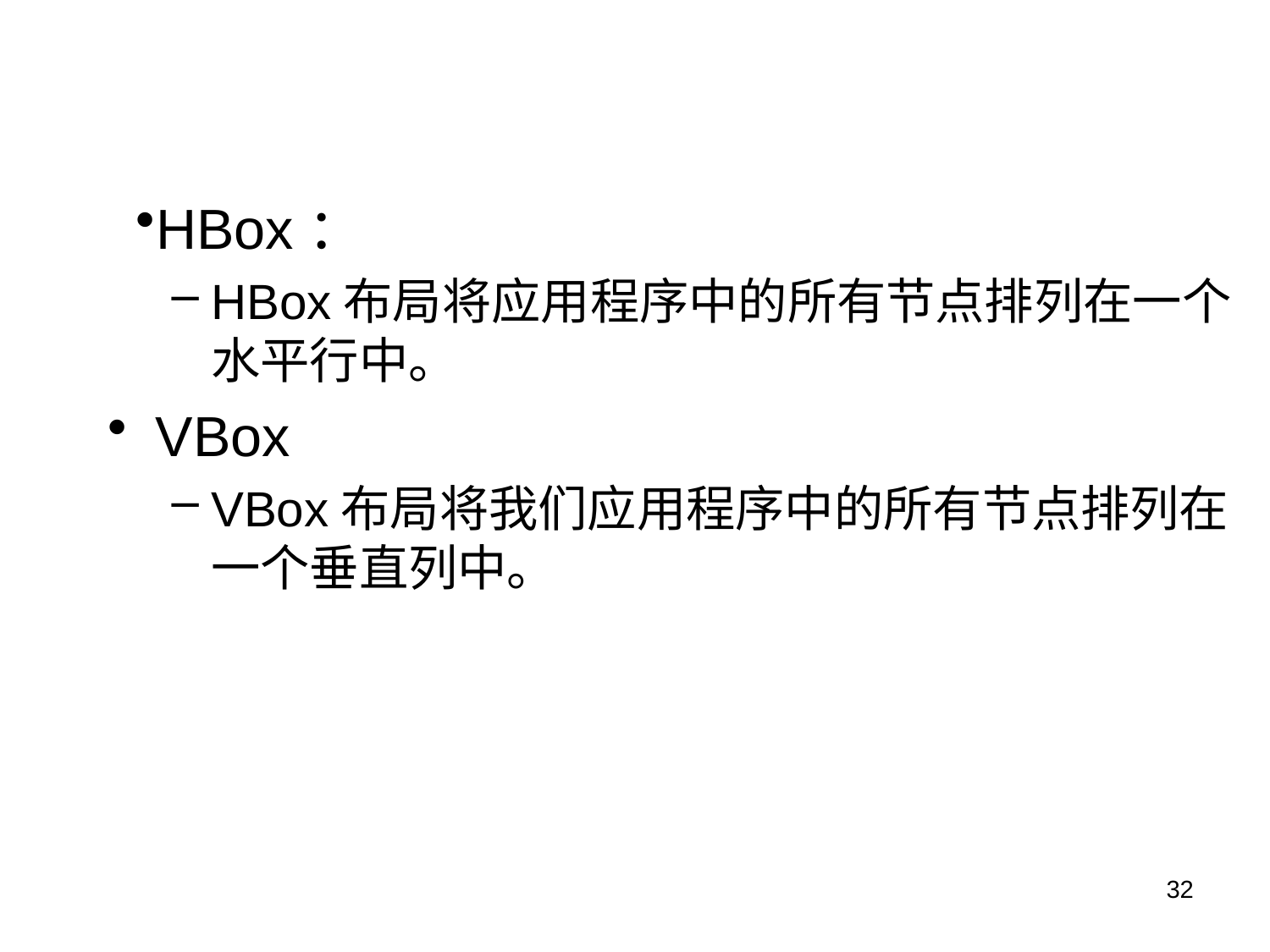

#
HBox：
HBox布局将应用程序中的所有节点排列在一个水平行中。
VBox
VBox布局将我们应用程序中的所有节点排列在一个垂直列中。

32